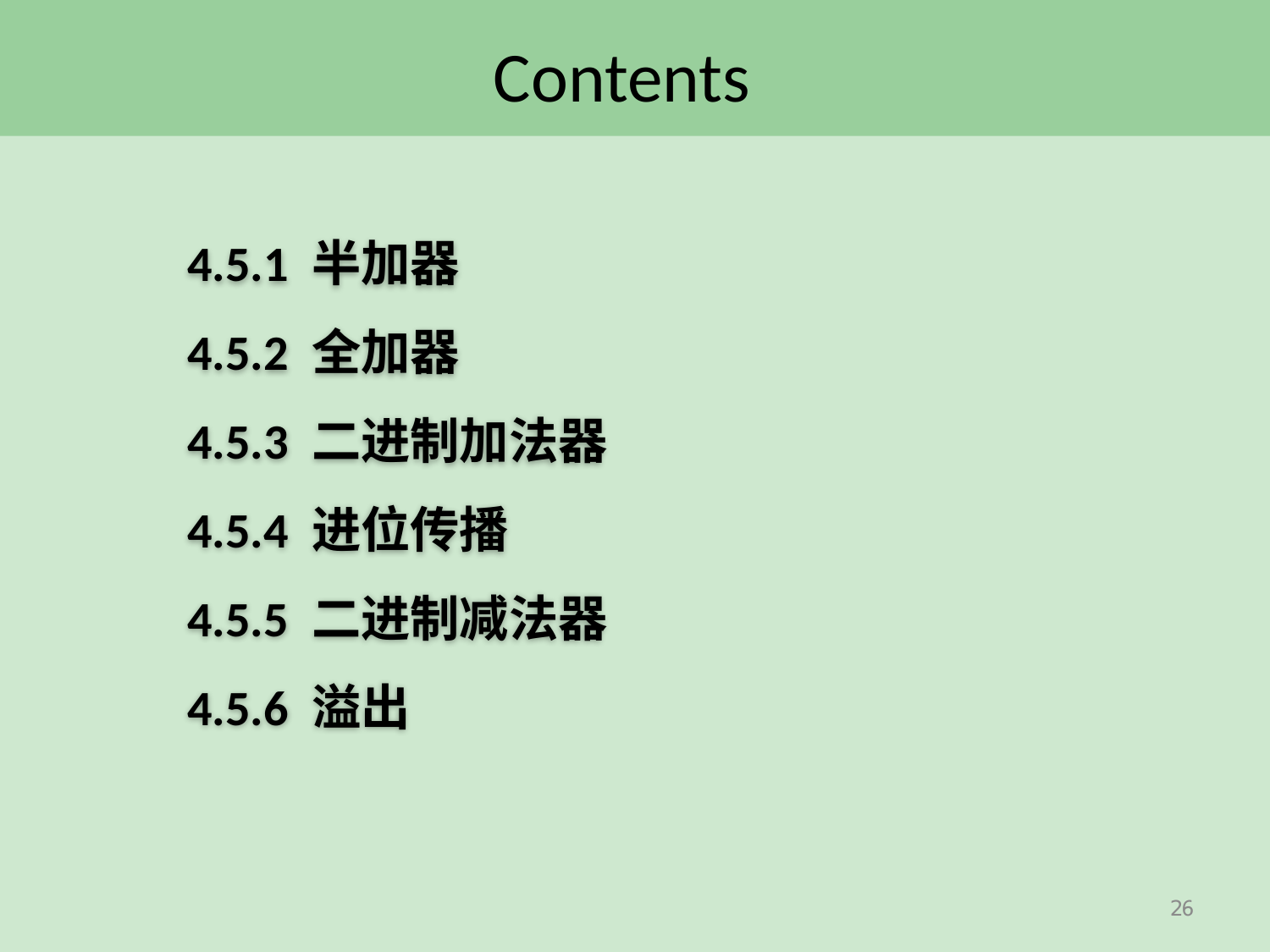

# Contents
4.5.1 半加器
4.5.2 全加器
4.5.3 二进制加法器
4.5.4 进位传播
4.5.5 二进制减法器
4.5.6 溢出
26